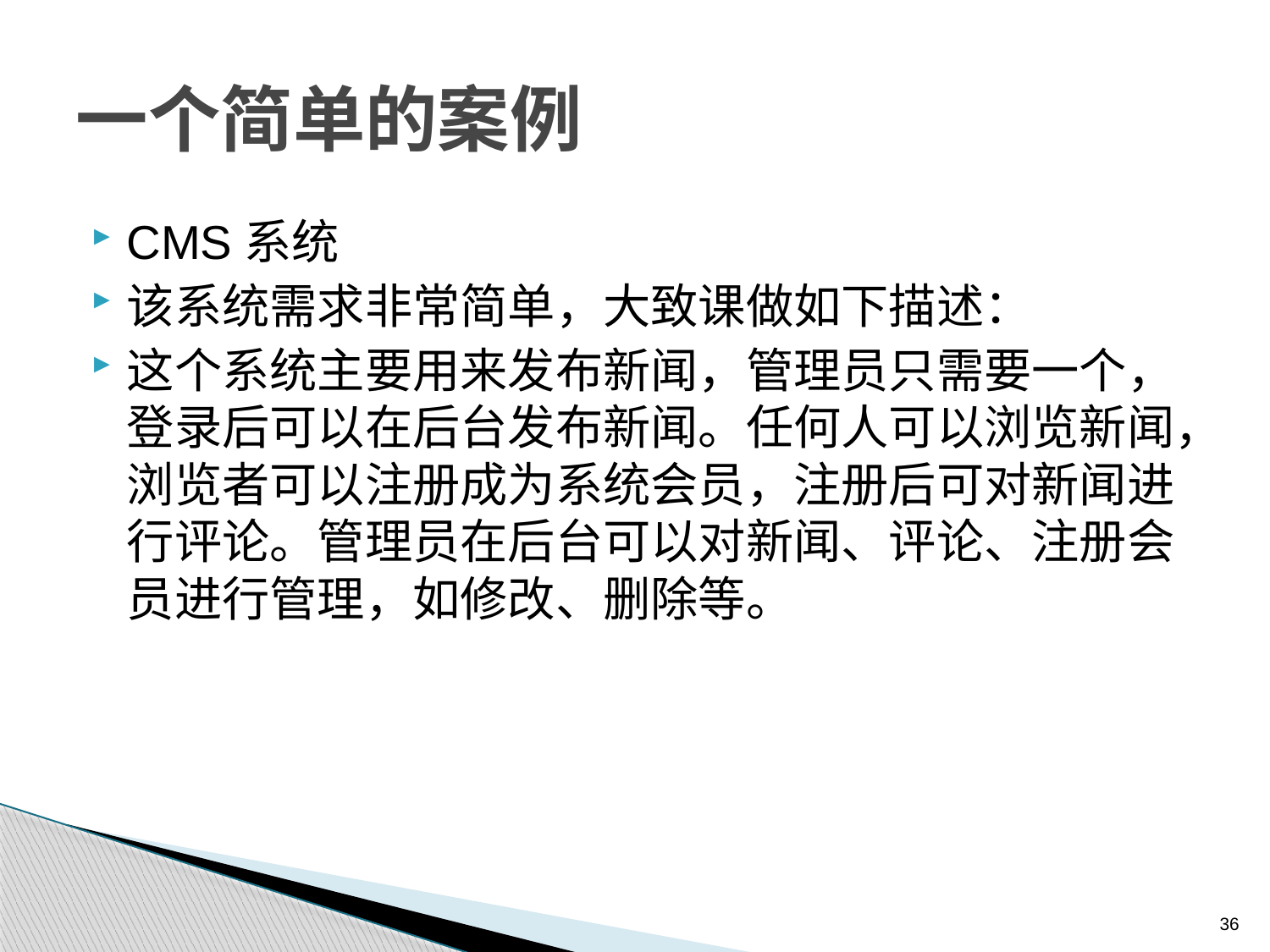

# 一个简单的案例
CMS系统
该系统需求非常简单，大致课做如下描述：
这个系统主要用来发布新闻，管理员只需要一个，登录后可以在后台发布新闻。任何人可以浏览新闻，浏览者可以注册成为系统会员，注册后可对新闻进行评论。管理员在后台可以对新闻、评论、注册会员进行管理，如修改、删除等。
36